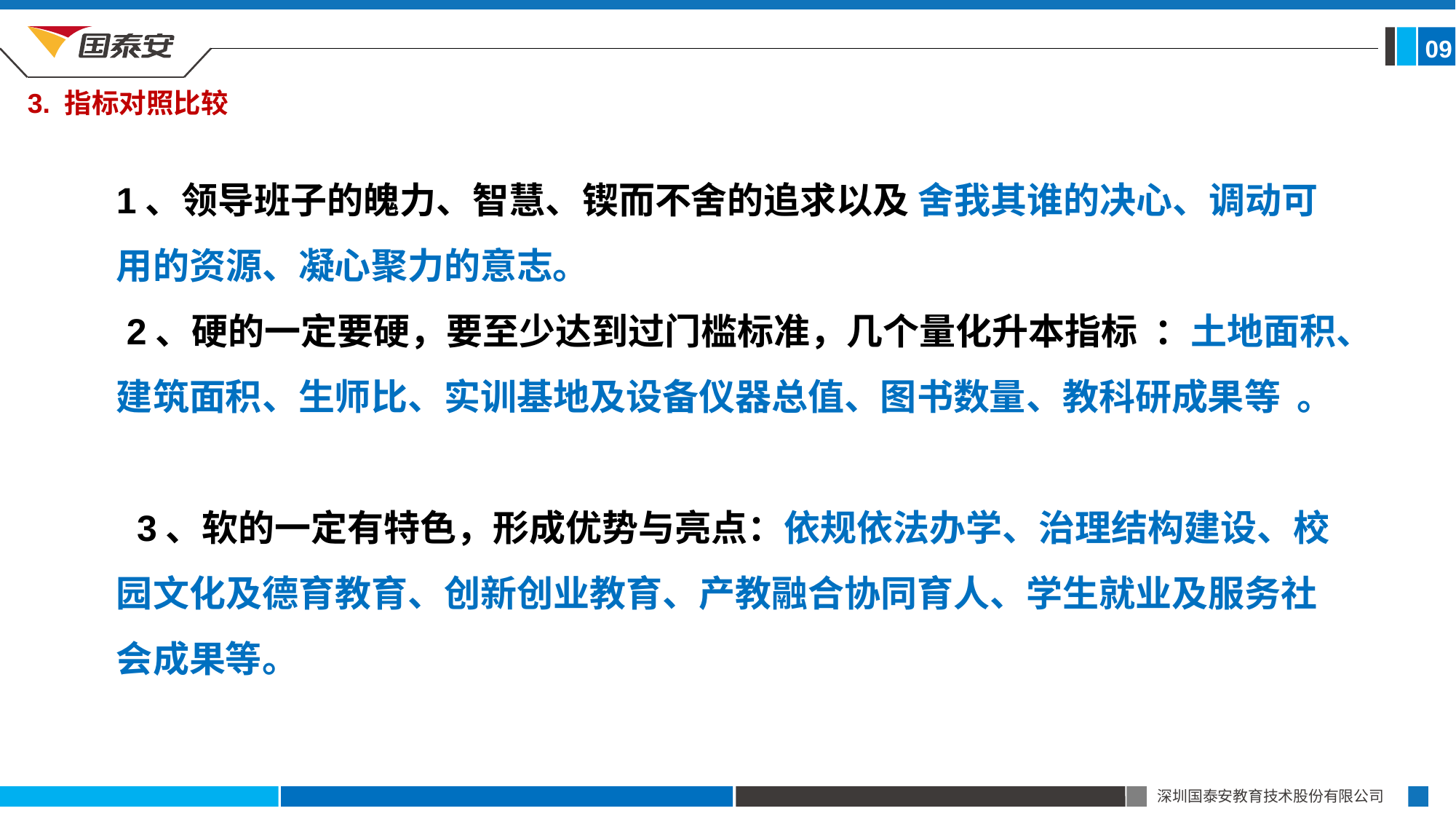

09
3. 指标对照比较
1、领导班子的魄力、智慧、锲而不舍的追求以及 舍我其谁的决心、调动可用的资源、凝心聚力的意志。
 2、硬的一定要硬，要至少达到过门槛标准，几个量化升本指标  ：土地面积、建筑面积、生师比、实训基地及设备仪器总值、图书数量、教科研成果等  。
  3、软的一定有特色，形成优势与亮点：依规依法办学、治理结构建设、校园文化及德育教育、创新创业教育、产教融合协同育人、学生就业及服务社会成果等。